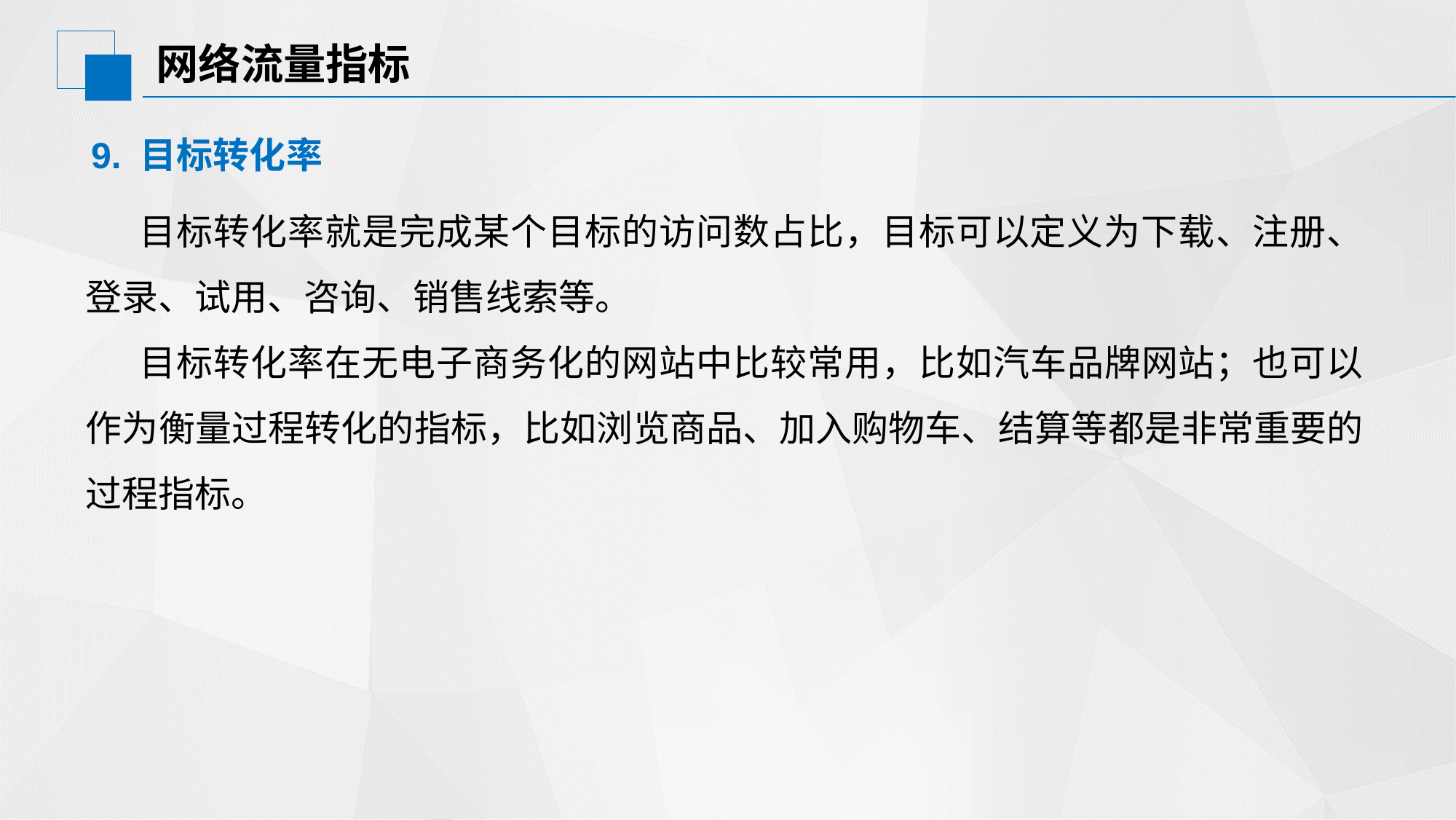

# 网络流量指标
9. 目标转化率
目标转化率就是完成某个目标的访问数占比，目标可以定义为下载、注册、登录、试用、咨询、销售线索等。
目标转化率在无电子商务化的网站中比较常用，比如汽车品牌网站；也可以作为衡量过程转化的指标，比如浏览商品、加入购物车、结算等都是非常重要的过程指标。